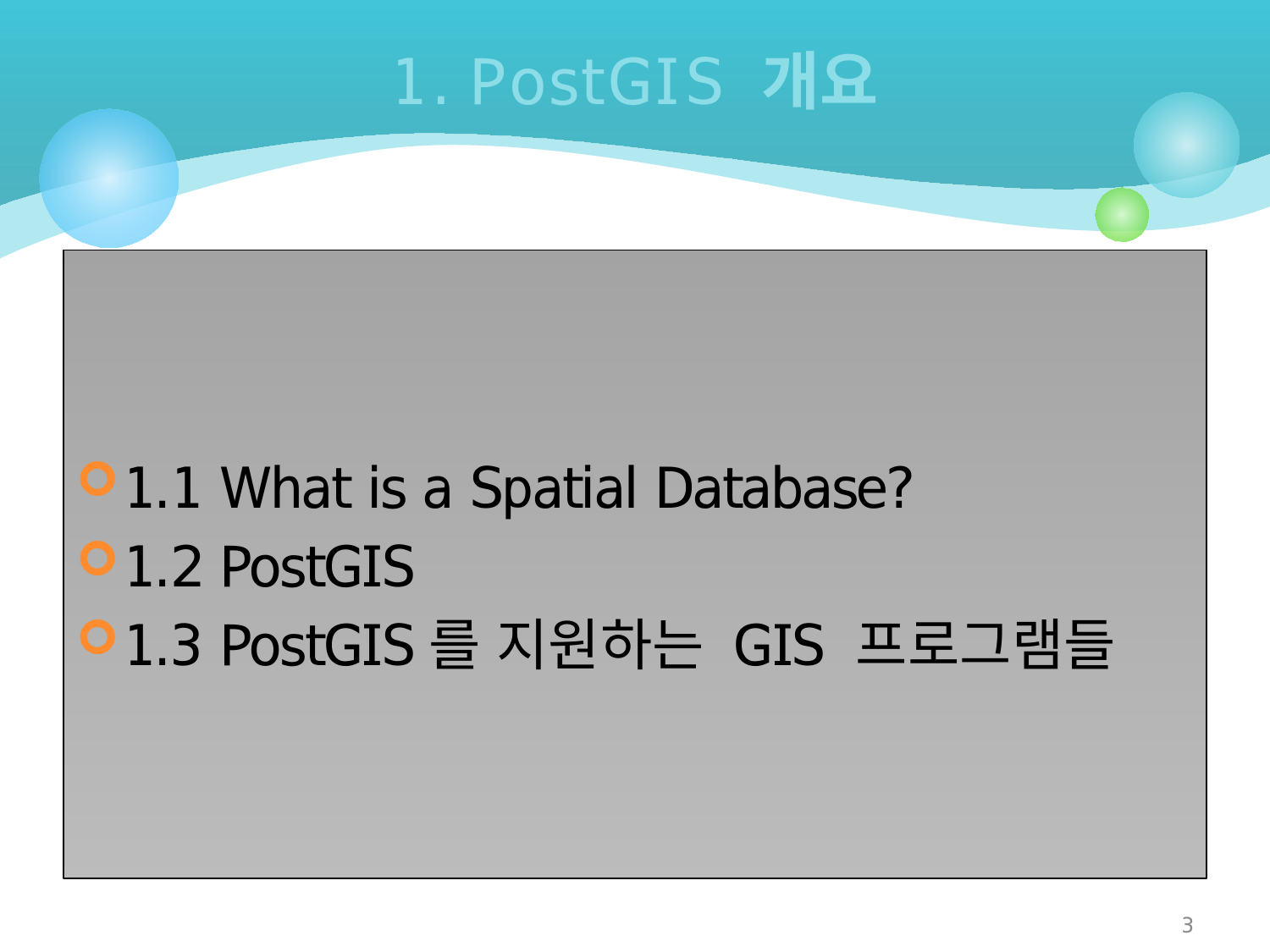

# 1. PostGIS 개요
1.1 What is a Spatial Database?
1.2 PostGIS
1.3 PostGIS를 지원하는 GIS 프로그램들
3